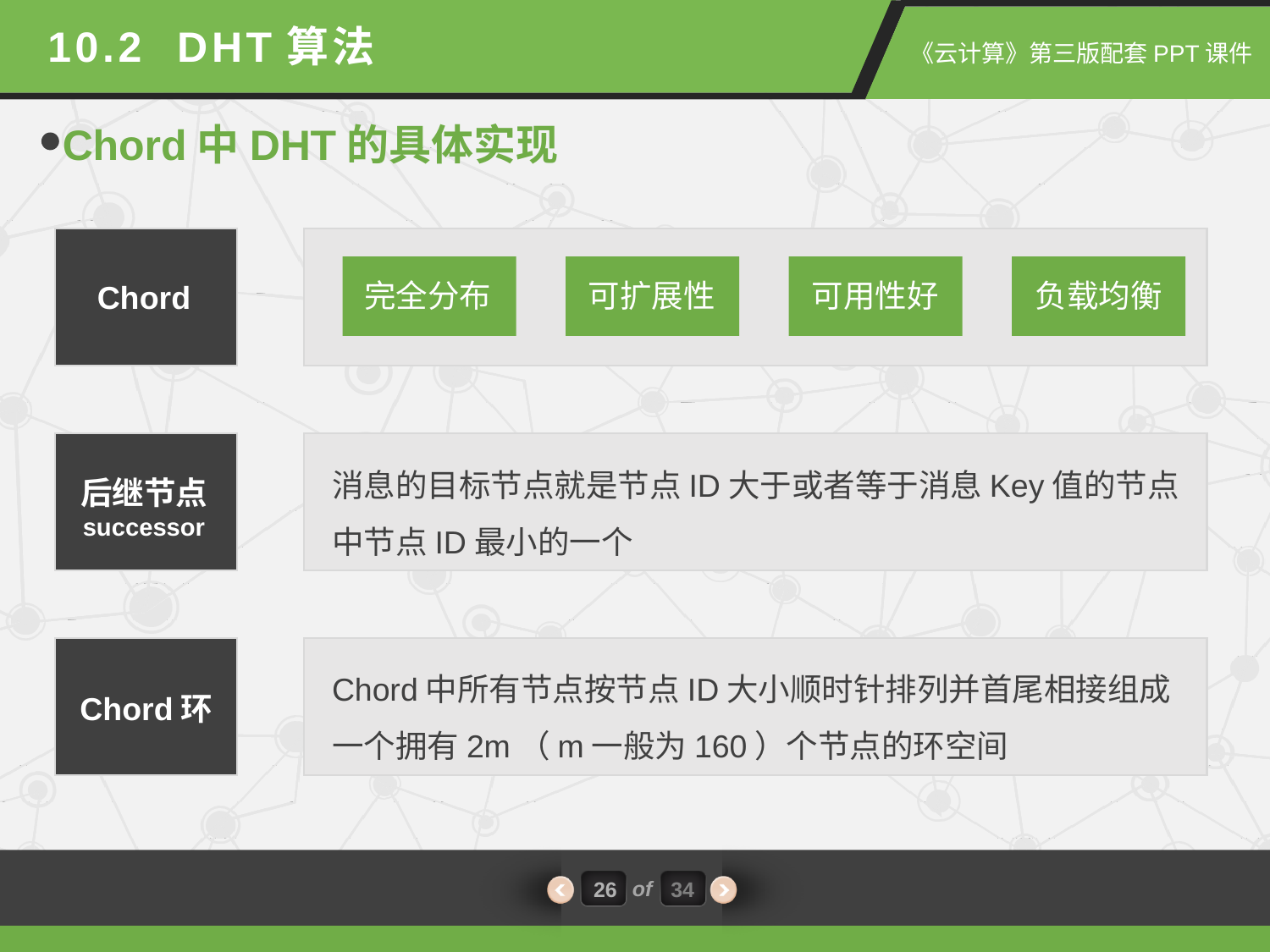

10.2  DHT算法
Chord中DHT的具体实现

完全分布
可扩展性
可用性好
负载均衡
Chord

消息的目标节点就是节点ID大于或者等于消息Key值的节点中节点ID最小的一个
后继节点
successor

Chord中所有节点按节点ID大小顺时针排列并首尾相接组成一个拥有2m（m一般为160）个节点的环空间
Chord环
26